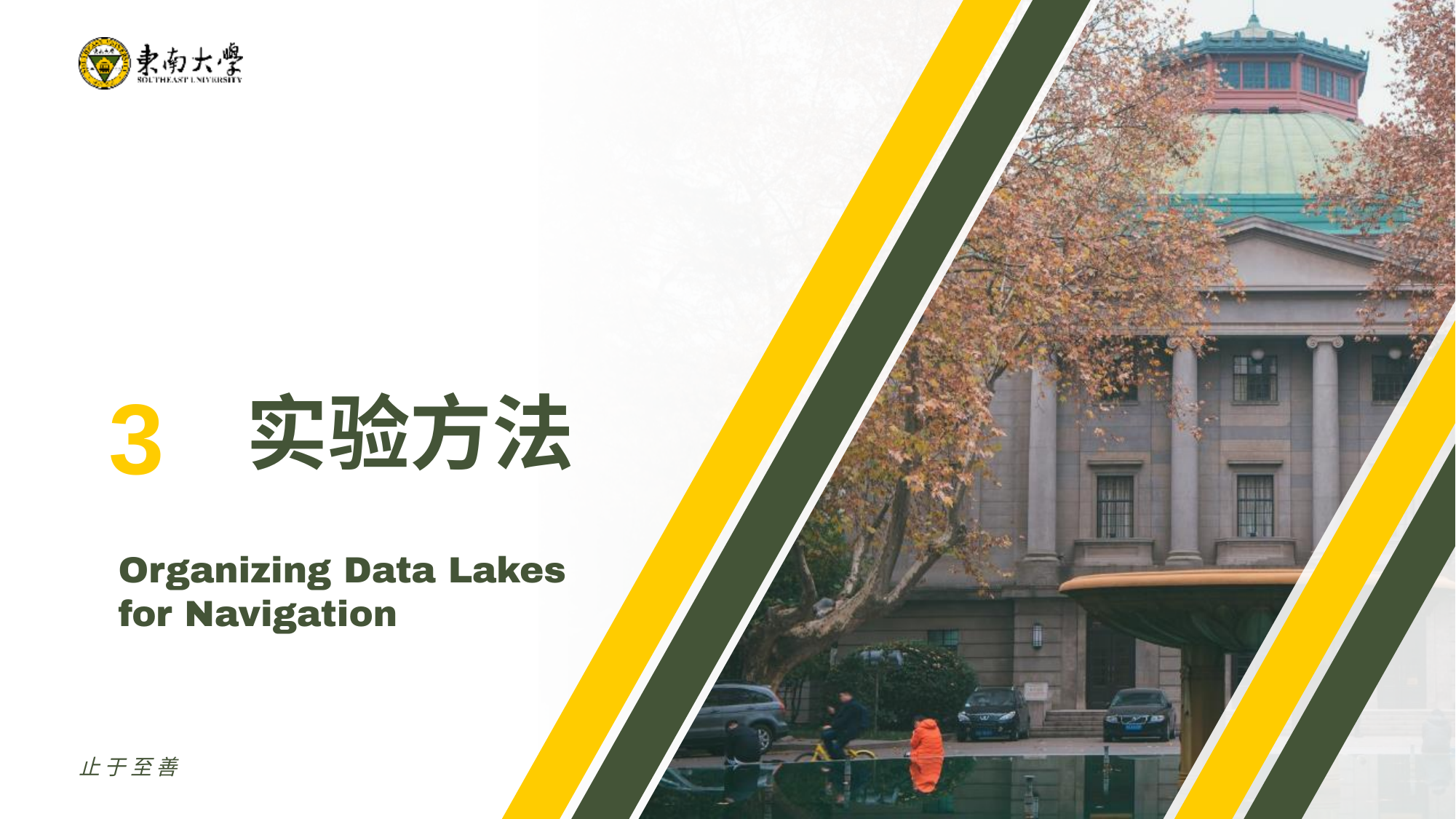

3
实验方法
Organizing Data Lakes for Navigation
止于至善